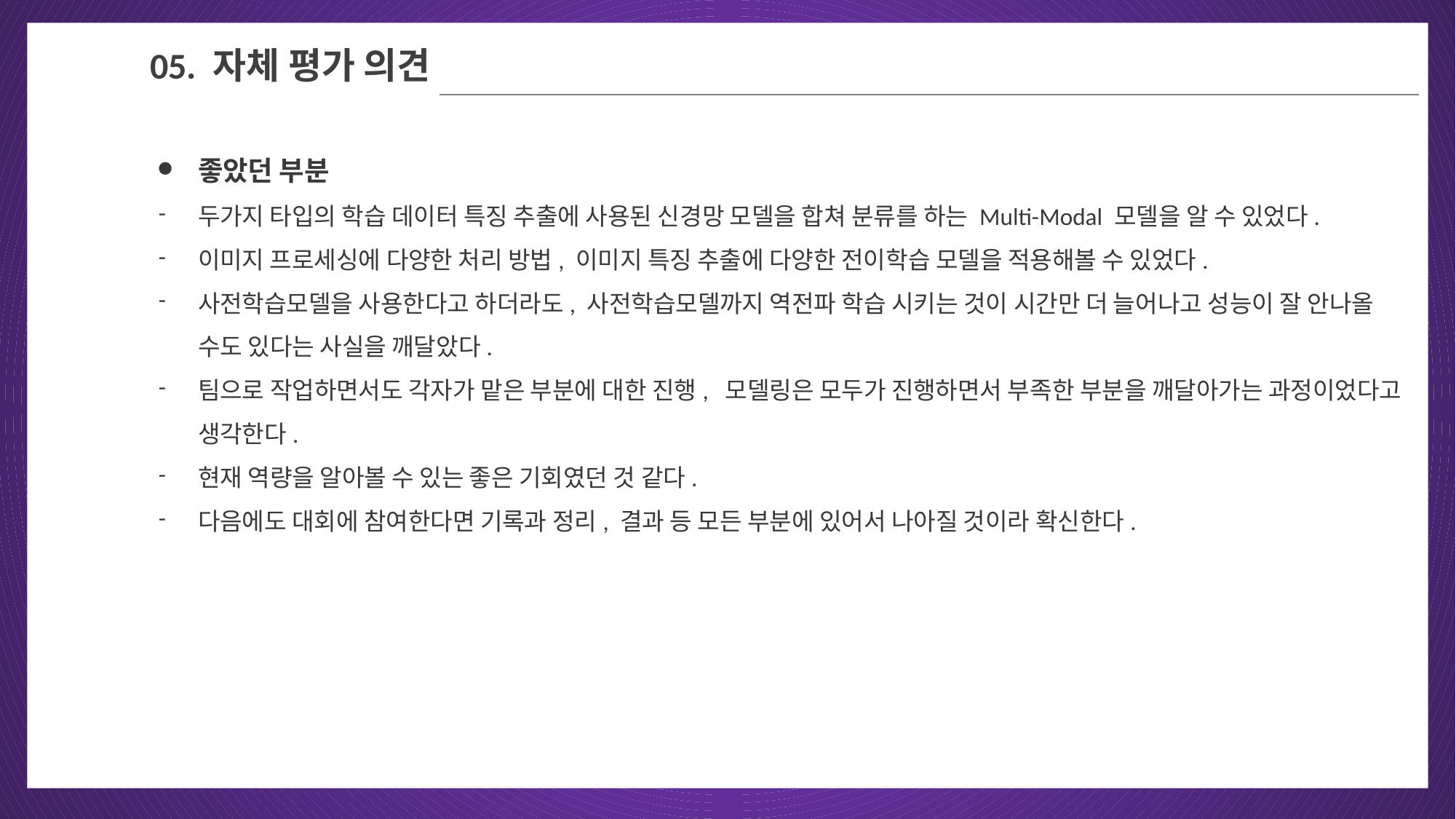

05
05. 자체 평가 의견
좋았던 부분
두가지 타입의 학습 데이터 특징 추출에 사용된 신경망 모델을 합쳐 분류를 하는 Multi-Modal 모델을 알 수 있었다.
이미지 프로세싱에 다양한 처리 방법, 이미지 특징 추출에 다양한 전이학습 모델을 적용해볼 수 있었다.
사전학습모델을 사용한다고 하더라도, 사전학습모델까지 역전파 학습 시키는 것이 시간만 더 늘어나고 성능이 잘 안나올 수도 있다는 사실을 깨달았다.
팀으로 작업하면서도 각자가 맡은 부분에 대한 진행,  모델링은 모두가 진행하면서 부족한 부분을 깨달아가는 과정이었다고 생각한다.
현재 역량을 알아볼 수 있는 좋은 기회였던 것 같다.
다음에도 대회에 참여한다면 기록과 정리, 결과 등 모든 부분에 있어서 나아질 것이라 확신한다.